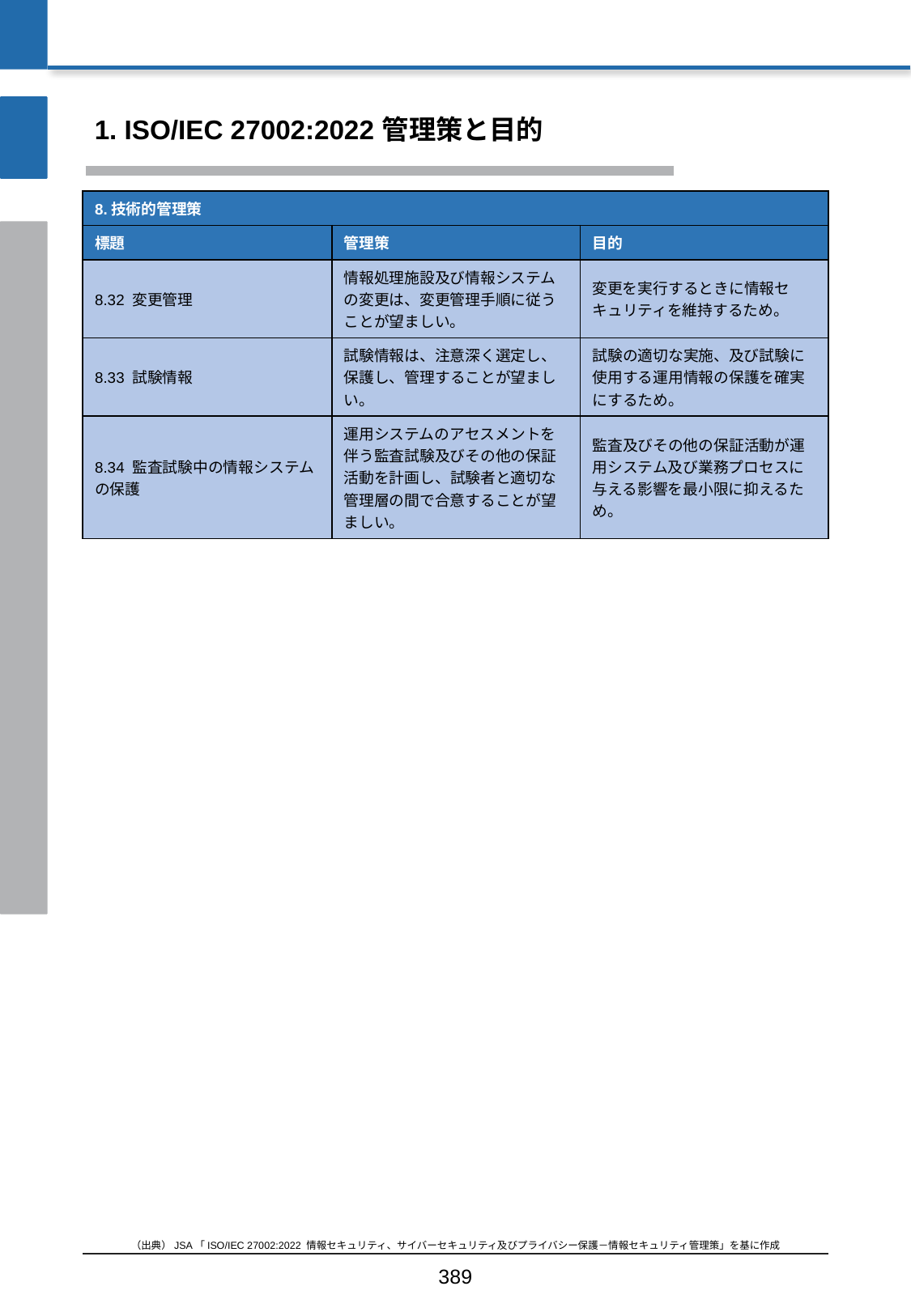

1. ISO/IEC 27002:2022 管理策と目的
| 8.技術的管理策 |  |  |
| --- | --- | --- |
| 標題 | 管理策 | 目的 |
| 8.32 変更管理 | 情報処理施設及び情報システムの変更は、変更管理手順に従うことが望ましい。 | 変更を実行するときに情報セキュリティを維持するため。 |
| 8.33 試験情報 | 試験情報は、注意深く選定し、保護し、管理することが望ましい。 | 試験の適切な実施、及び試験に使用する運用情報の保護を確実にするため。 |
| 8.34 監査試験中の情報システムの保護 | 運用システムのアセスメントを伴う監査試験及びその他の保証活動を計画し、試験者と適切な管理層の間で合意することが望ましい。 | 監査及びその他の保証活動が運用システム及び業務プロセスに与える影響を最小限に抑えるため。 |
（出典）JSA「ISO/IEC 27002:2022 情報セキュリティ、サイバーセキュリティ及びプライバシー保護－情報セキュリティ管理策」を基に作成
389